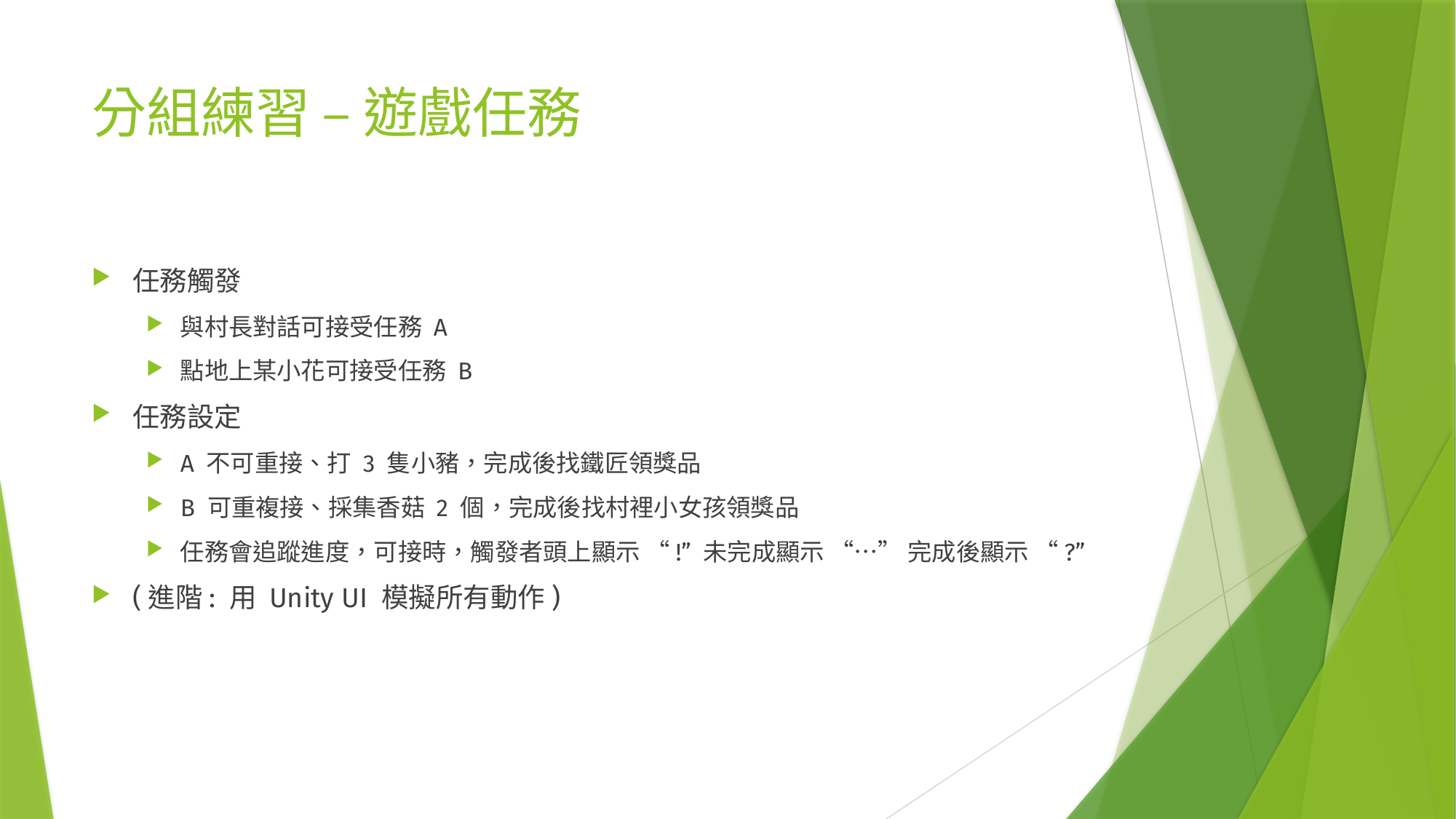

# 分組練習 – 遊戲任務
任務觸發
與村長對話可接受任務 A
點地上某小花可接受任務 B
任務設定
A 不可重接、打 3 隻小豬，完成後找鐵匠領獎品
B 可重複接、採集香菇 2 個，完成後找村裡小女孩領獎品
任務會追蹤進度，可接時，觸發者頭上顯示 “!” 未完成顯示 “…” 完成後顯示 “?”
(進階: 用 Unity UI 模擬所有動作)